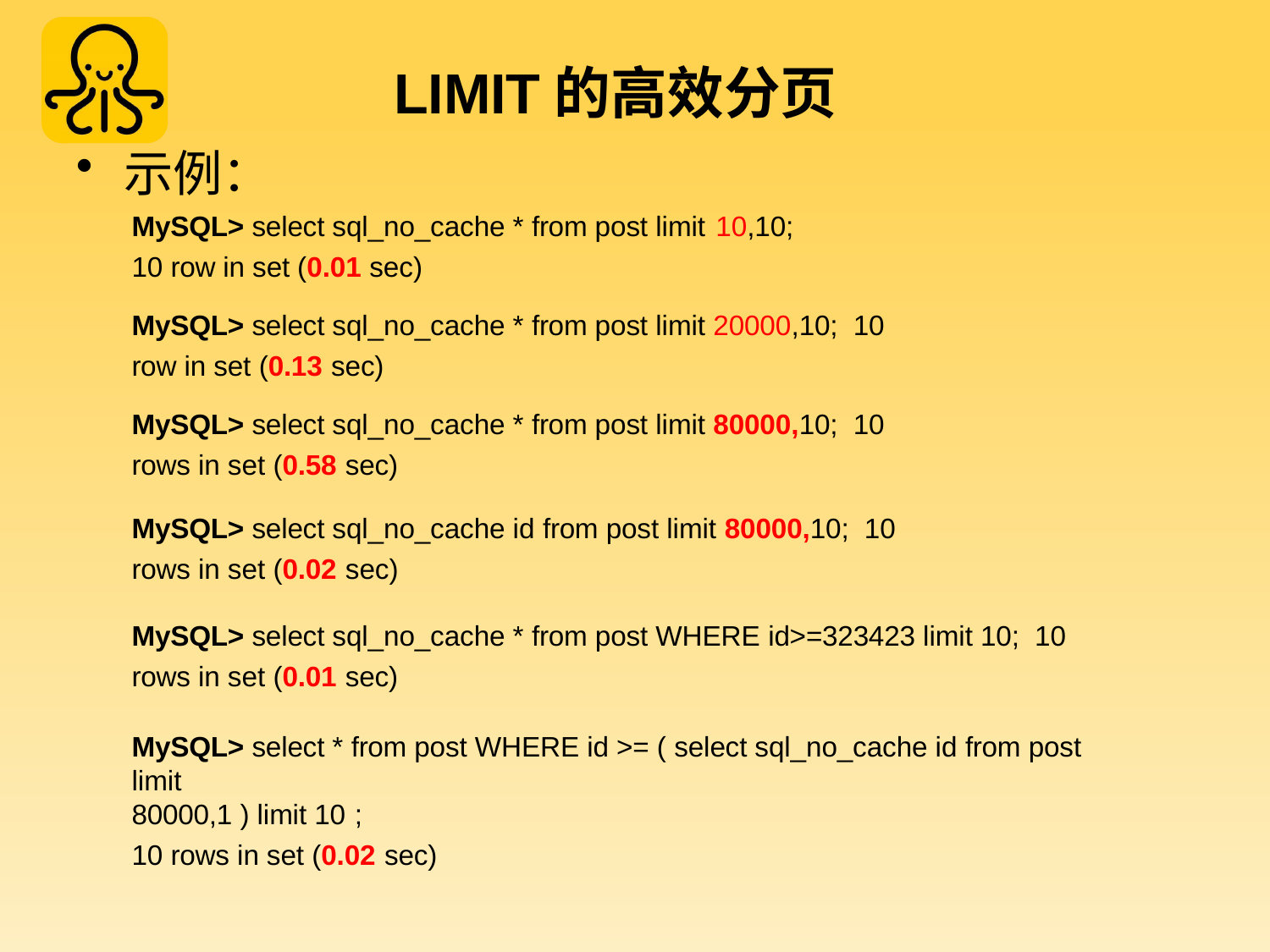

# LIMIT的高效分页
示例：
MySQL> select sql_no_cache * from post limit 10,10;
10 row in set (0.01 sec)
MySQL> select sql_no_cache * from post limit 20000,10;  10 row in set (0.13 sec)
MySQL> select sql_no_cache * from post limit 80000,10;  10 rows in set (0.58 sec)
MySQL> select sql_no_cache id from post limit 80000,10;  10 rows in set (0.02 sec)
MySQL> select sql_no_cache * from post WHERE id>=323423 limit 10;  10 rows in set (0.01 sec)

MySQL> select * from post WHERE id >= ( select sql_no_cache id from post limit
80000,1 ) limit 10 ;
10 rows in set (0.02 sec)